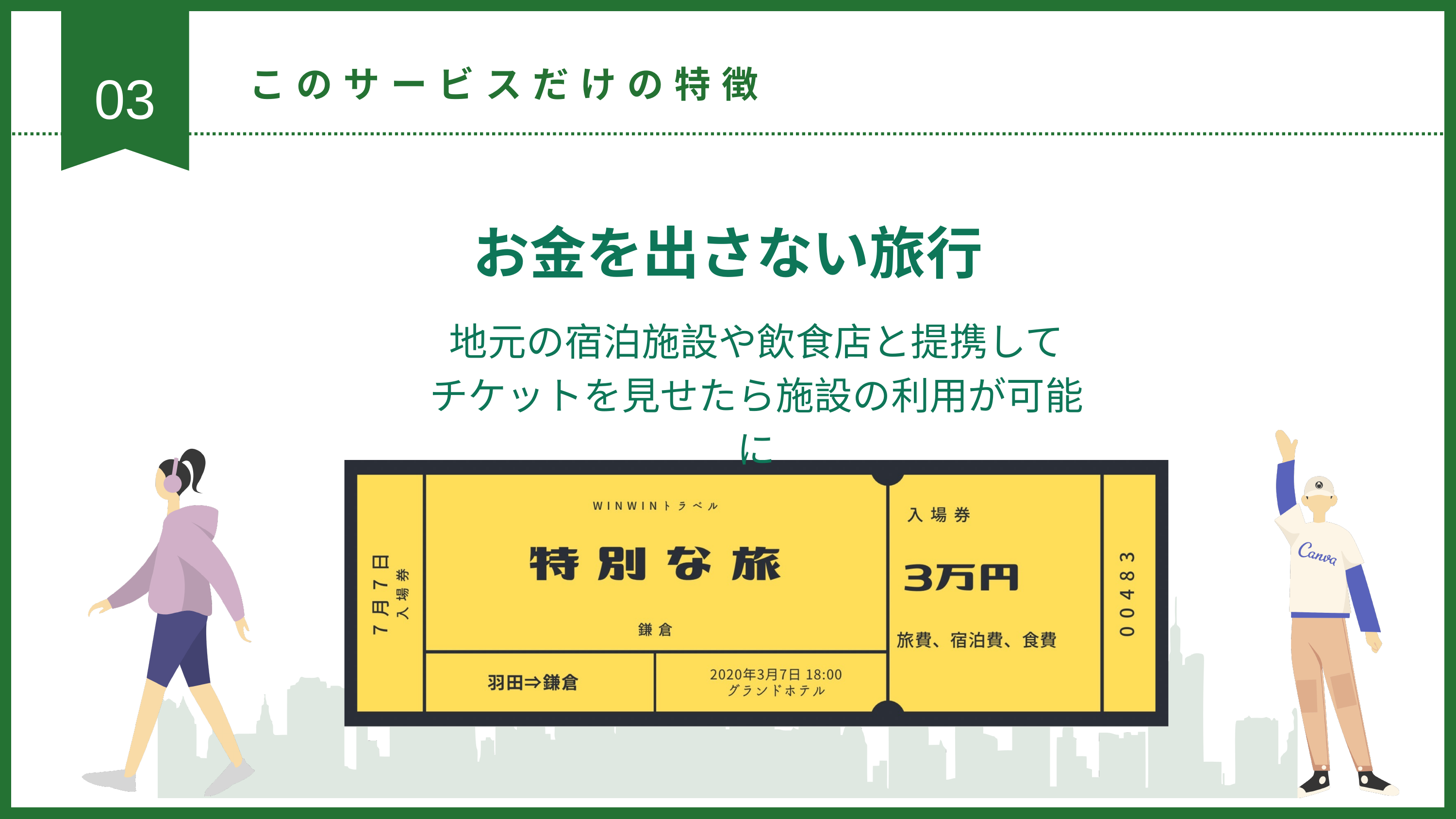

03
このサービスだけの特徴

お金を出さない旅行
地元の宿泊施設や飲食店と提携して
チケットを見せたら施設の利用が可能に